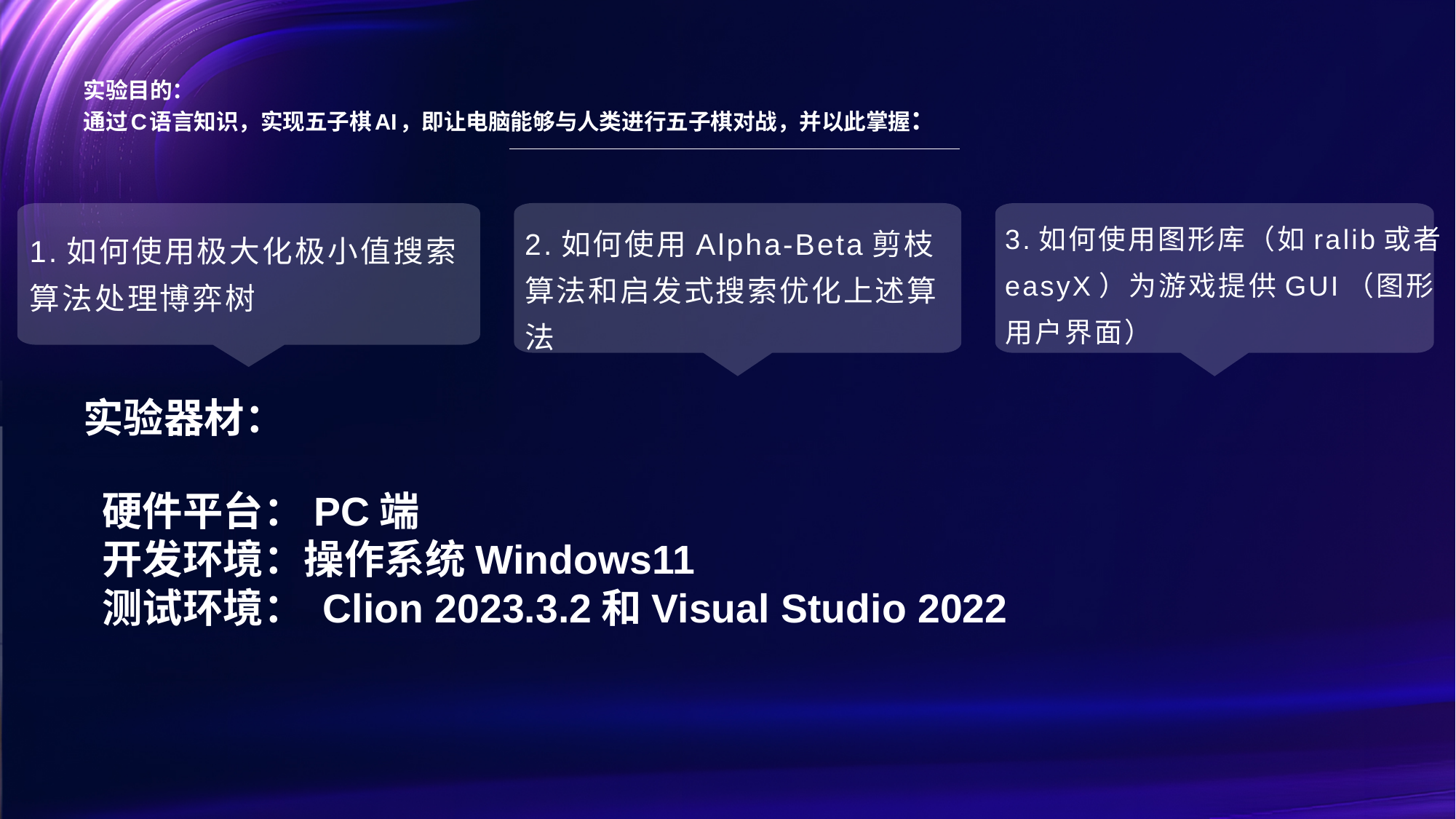

实验目的：
通过C语言知识，实现五子棋AI，即让电脑能够与人类进行五子棋对战，并以此掌握：

3.如何使用图形库（如ralib或者easyX）为游戏提供GUI（图形用户界面）

2.如何使用Alpha-Beta剪枝算法和启发式搜索优化上述算法
1.如何使用极大化极小值搜索算法处理博弈树
实验器材：
硬件平台：PC端
开发环境：操作系统Windows11
测试环境： Clion 2023.3.2和Visual Studio 2022